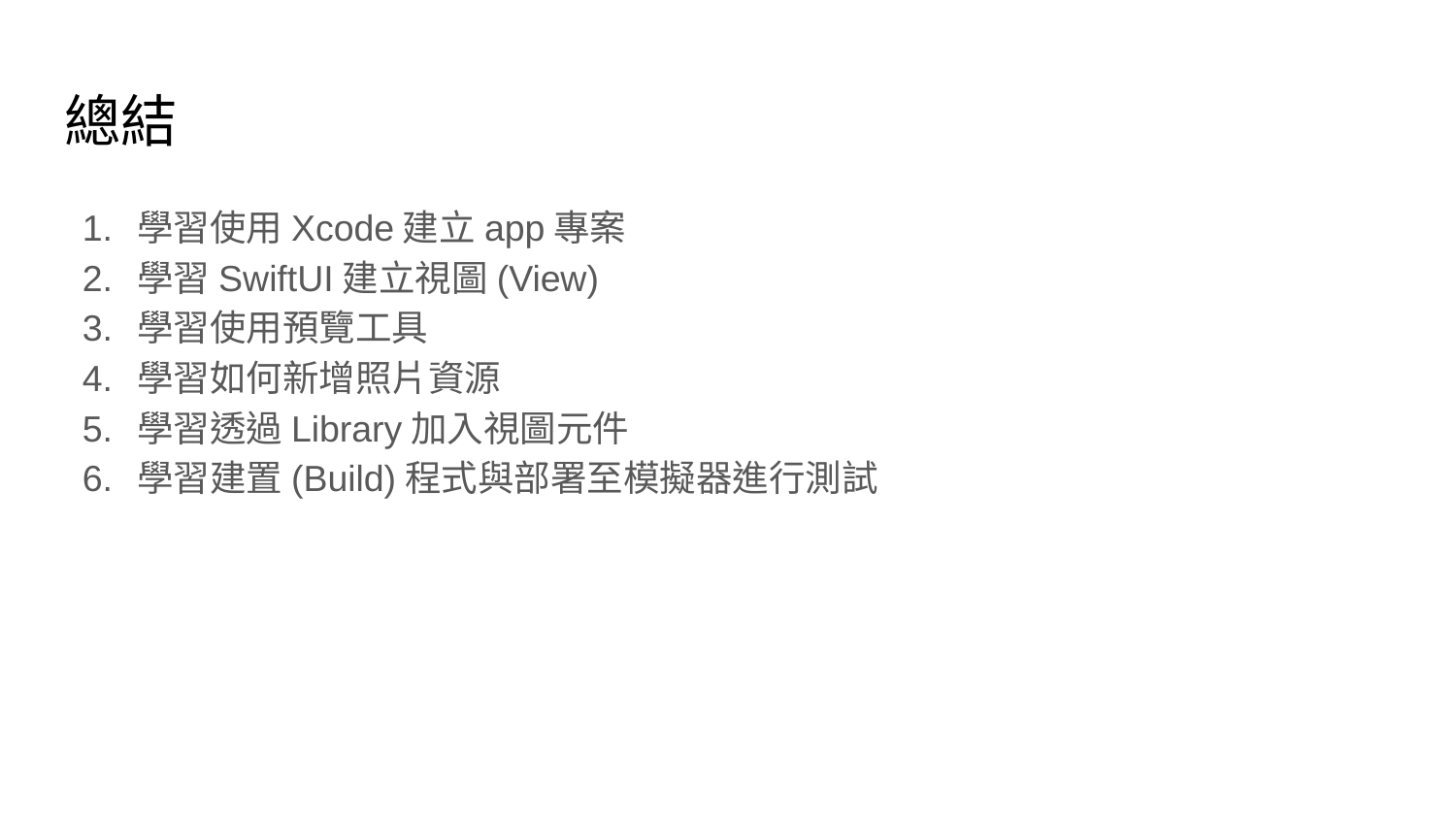

# 總結
學習使用Xcode建立app專案
學習SwiftUI建立視圖(View)
學習使用預覽工具
學習如何新增照片資源
學習透過Library加入視圖元件
學習建置(Build)程式與部署至模擬器進行測試